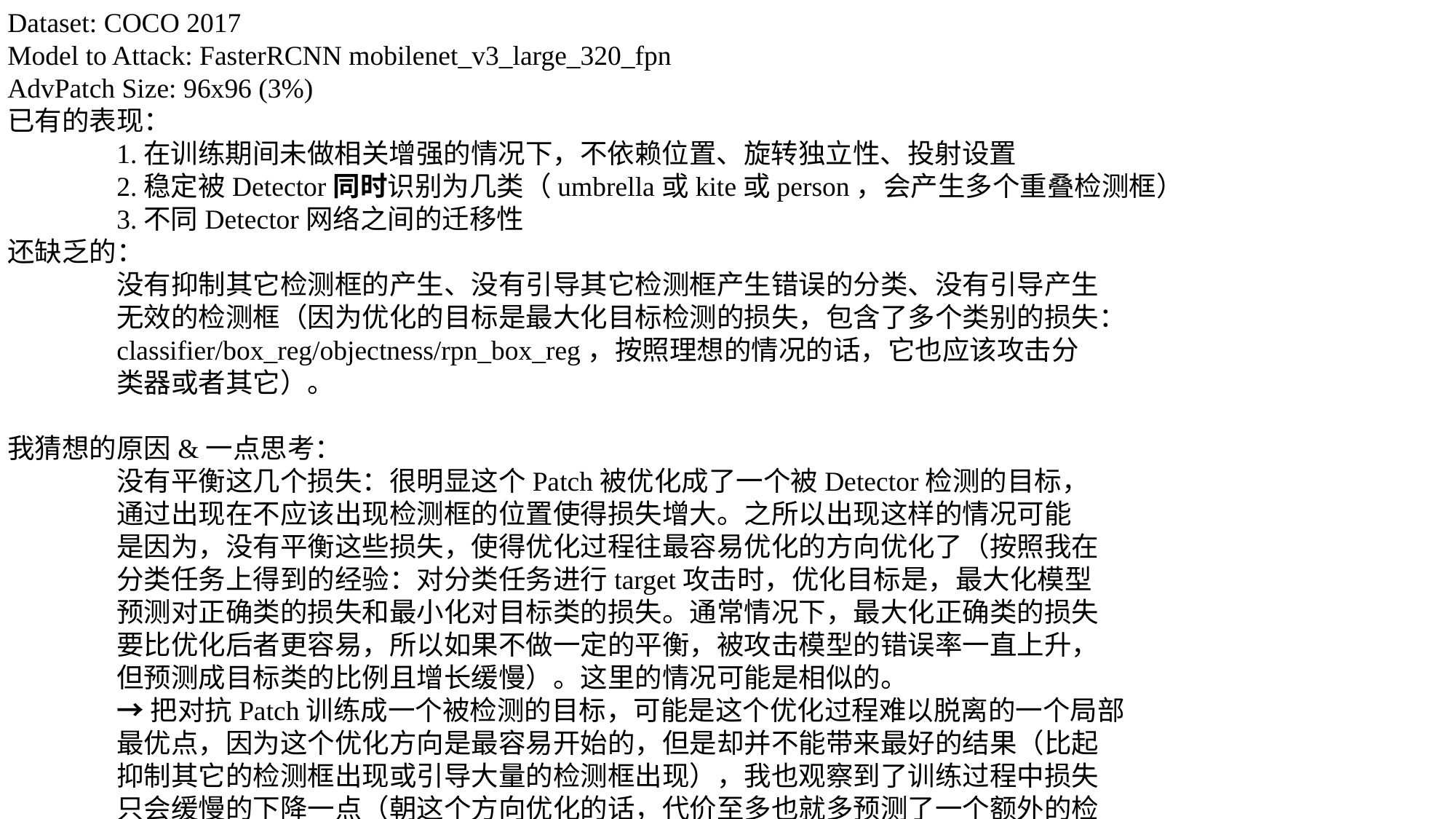

Dataset: COCO 2017
Model to Attack: FasterRCNN mobilenet_v3_large_320_fpn
AdvPatch Size: 96x96 (3%)
已有的表现：
	1.在训练期间未做相关增强的情况下，不依赖位置、旋转独立性、投射设置
	2.稳定被Detector同时识别为几类（umbrella或kite或person，会产生多个重叠检测框）
	3.不同Detector网络之间的迁移性
还缺乏的：
	没有抑制其它检测框的产生、没有引导其它检测框产生错误的分类、没有引导产生
	无效的检测框（因为优化的目标是最大化目标检测的损失，包含了多个类别的损失：
	classifier/box_reg/objectness/rpn_box_reg，按照理想的情况的话，它也应该攻击分
	类器或者其它）。

我猜想的原因&一点思考：
	没有平衡这几个损失：很明显这个Patch被优化成了一个被Detector检测的目标，
	通过出现在不应该出现检测框的位置使得损失增大。之所以出现这样的情况可能
	是因为，没有平衡这些损失，使得优化过程往最容易优化的方向优化了（按照我在
	分类任务上得到的经验：对分类任务进行target攻击时，优化目标是，最大化模型
	预测对正确类的损失和最小化对目标类的损失。通常情况下，最大化正确类的损失
	要比优化后者更容易，所以如果不做一定的平衡，被攻击模型的错误率一直上升，
	但预测成目标类的比例且增长缓慢）。这里的情况可能是相似的。
	→把对抗Patch训练成一个被检测的目标，可能是这个优化过程难以脱离的一个局部
	最优点，因为这个优化方向是最容易开始的，但是却并不能带来最好的结果（比起
	抑制其它的检测框出现或引导大量的检测框出现），我也观察到了训练过程中损失
	只会缓慢的下降一点（朝这个方向优化的话，代价至多也就多预测了一个额外的检
	测框而已）。
	→平衡这几个损失可能能解决问题；又或者，比如干脆就主动引导这个Patch训练成一
	个能被预测为person的目标，进而也能影响自动驾驶系统，可能也算是可以考虑的一
	个方向（不过又感觉好像没什么意义…这不就相当于一个贴图吗，只不过我刚刚训练
	得到的这个Patch可能只不过是什么雨伞、风筝更high level的表示而已）？